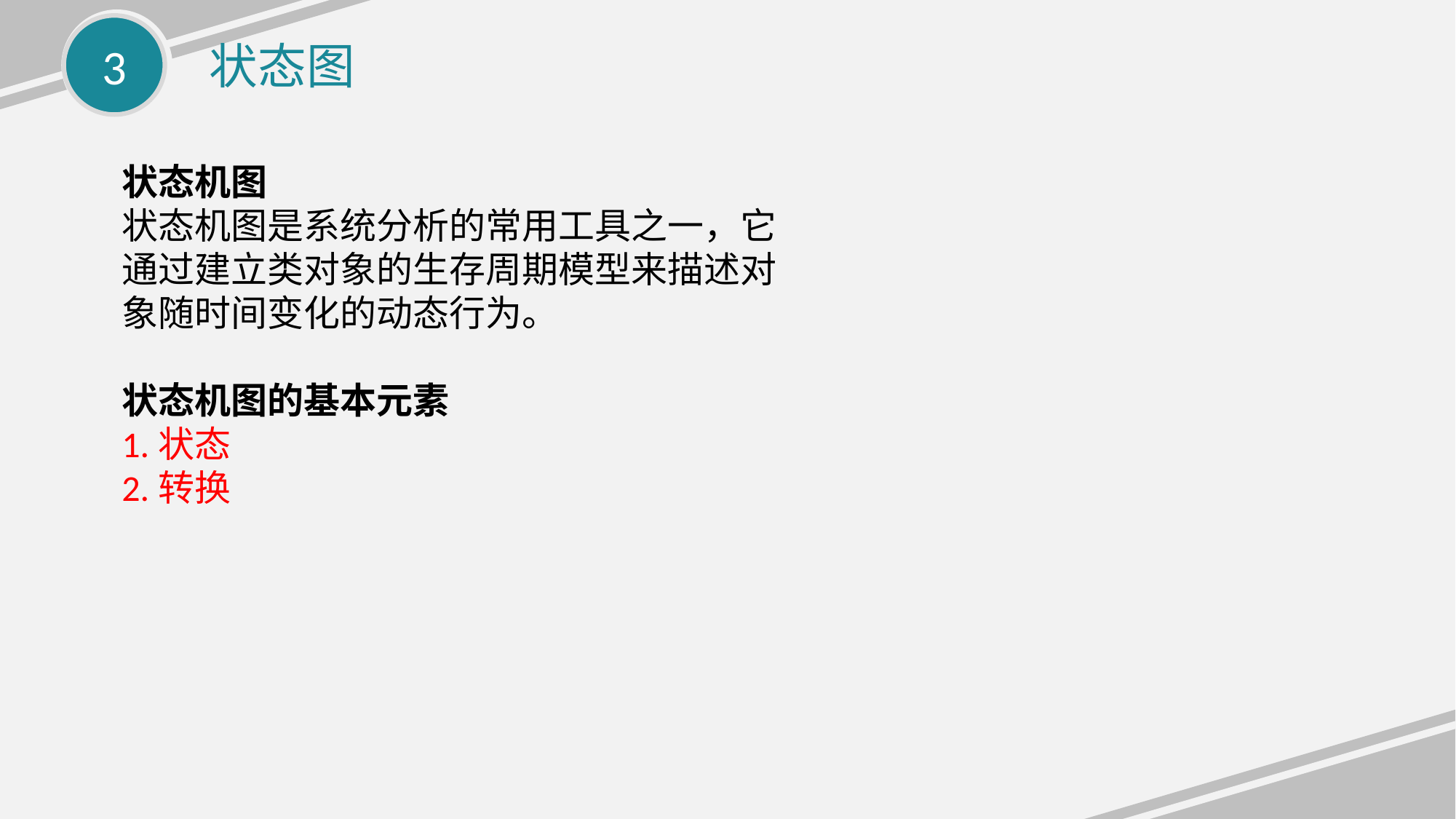

3
状态图
状态机图
状态机图是系统分析的常用工具之一，它通过建立类对象的生存周期模型来描述对象随时间变化的动态行为。

状态机图的基本元素
1.状态
2.转换